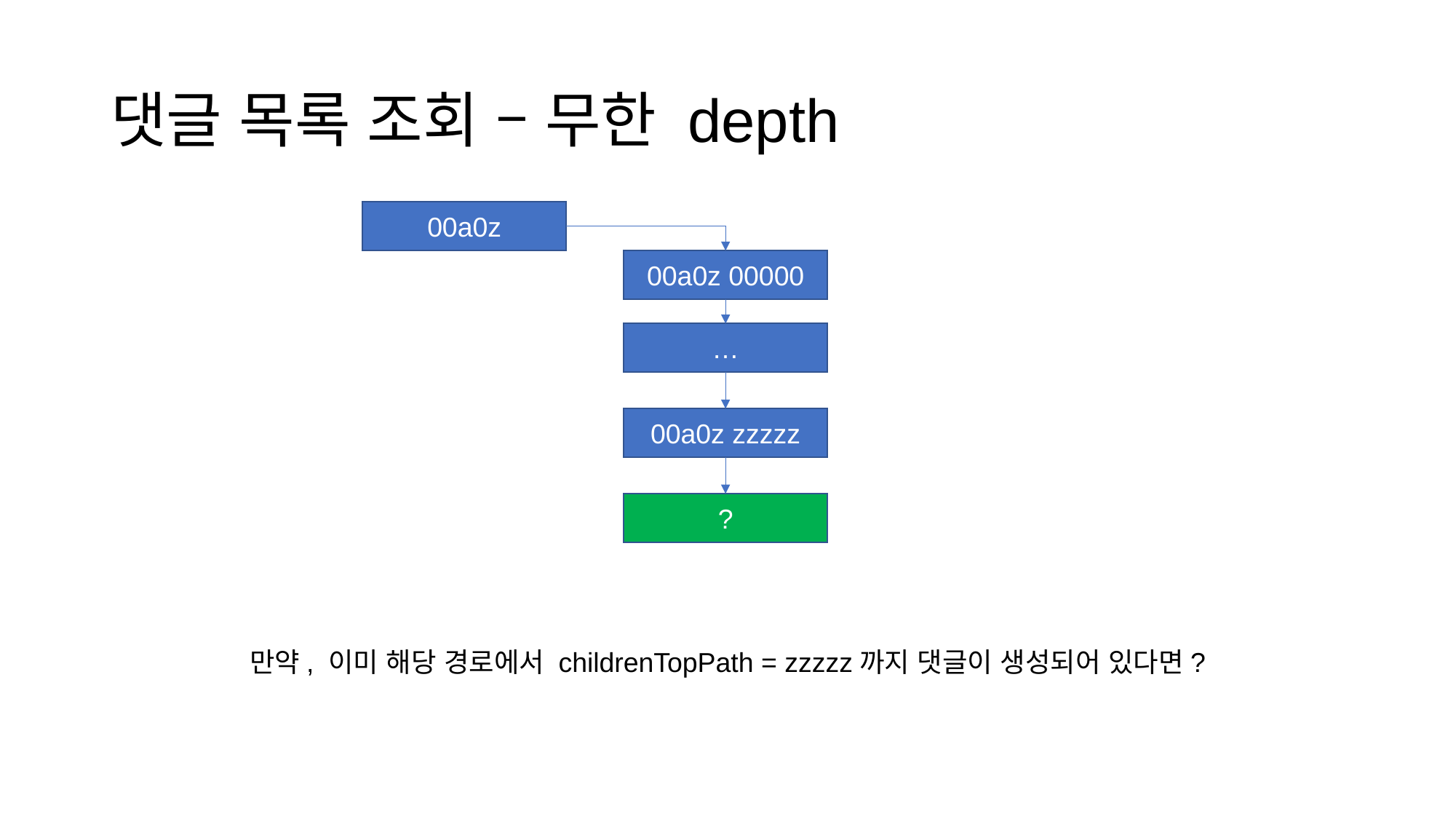

# 댓글 목록 조회 – 무한 depth
00a0z
00a0z 00000
…
00a0z zzzzz
?
만약, 이미 해당 경로에서 childrenTopPath = zzzzz까지 댓글이 생성되어 있다면?